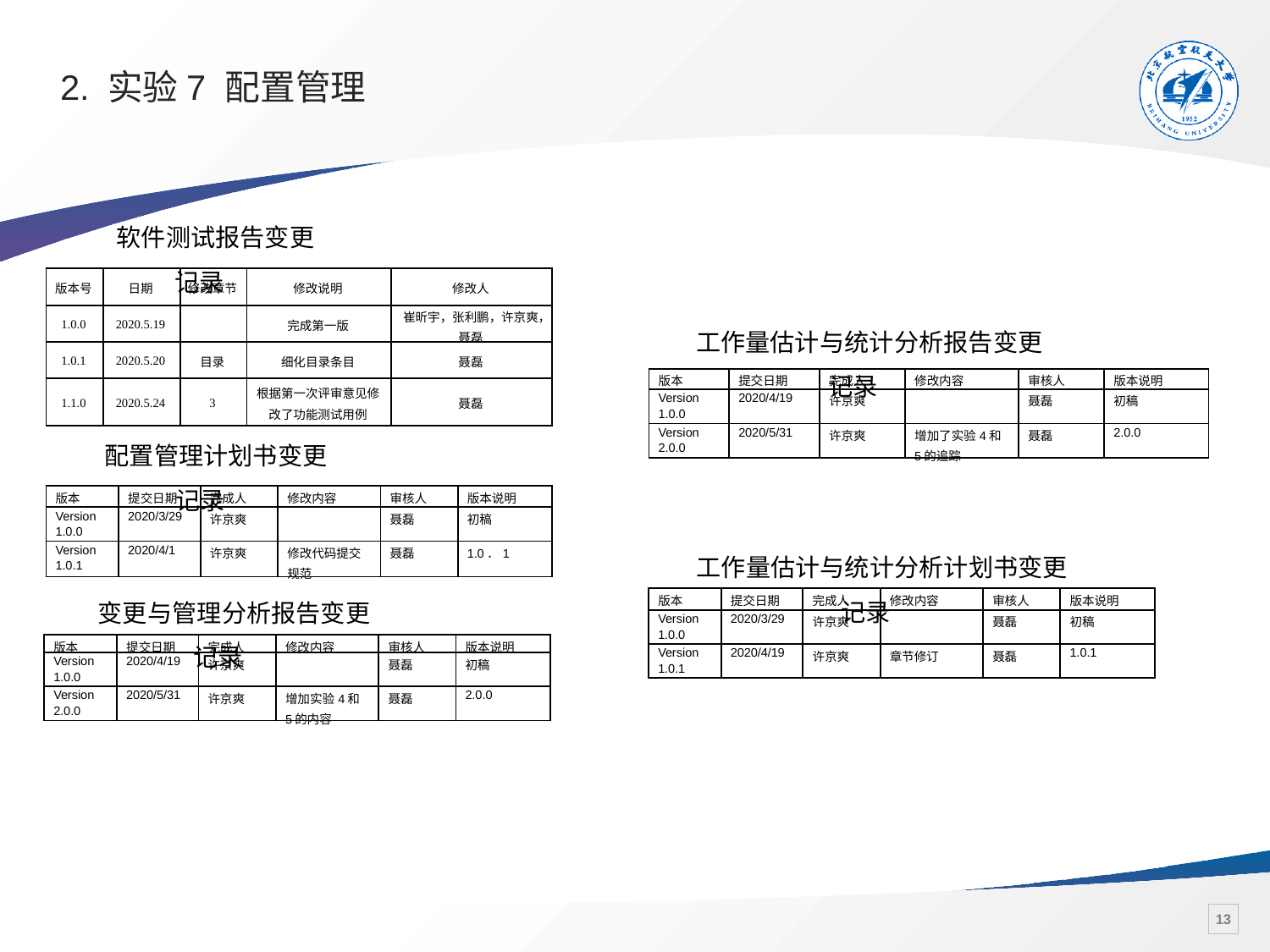

# 2. 实验7 配置管理
软件测试报告变更记录
| 版本号 | 日期 | 修改章节 | 修改说明 | 修改人 |
| --- | --- | --- | --- | --- |
| 1.0.0 | 2020.5.19 |  | 完成第一版 | 崔昕宇，张利鹏，许京爽，聂磊 |
| 1.0.1 | 2020.5.20 | 目录 | 细化目录条目 | 聂磊 |
| 1.1.0 | 2020.5.24 | 3 | 根据第一次评审意见修改了功能测试用例 | 聂磊 |
工作量估计与统计分析报告变更记录
| 版本 | 提交日期 | 完成人 | 修改内容 | 审核人 | 版本说明 |
| --- | --- | --- | --- | --- | --- |
| Version 1.0.0 | 2020/4/19 | 许京爽 |  | 聂磊 | 初稿 |
| Version 2.0.0 | 2020/5/31 | 许京爽 | 增加了实验4和5的追踪 | 聂磊 | 2.0.0 |
配置管理计划书变更记录
| 版本 | 提交日期 | 完成人 | 修改内容 | 审核人 | 版本说明 |
| --- | --- | --- | --- | --- | --- |
| Version 1.0.0 | 2020/3/29 | 许京爽 |  | 聂磊 | 初稿 |
| Version 1.0.1 | 2020/4/1 | 许京爽 | 修改代码提交规范 | 聂磊 | 1.0．1 |
工作量估计与统计分析计划书变更记录
变更与管理分析报告变更记录
| 版本 | 提交日期 | 完成人 | 修改内容 | 审核人 | 版本说明 |
| --- | --- | --- | --- | --- | --- |
| Version 1.0.0 | 2020/3/29 | 许京爽 |  | 聂磊 | 初稿 |
| Version 1.0.1 | 2020/4/19 | 许京爽 | 章节修订 | 聂磊 | 1.0.1 |
| 版本 | 提交日期 | 完成人 | 修改内容 | 审核人 | 版本说明 |
| --- | --- | --- | --- | --- | --- |
| Version 1.0.0 | 2020/4/19 | 许京爽 |  | 聂磊 | 初稿 |
| Version 2.0.0 | 2020/5/31 | 许京爽 | 增加实验4和5的内容 | 聂磊 | 2.0.0 |